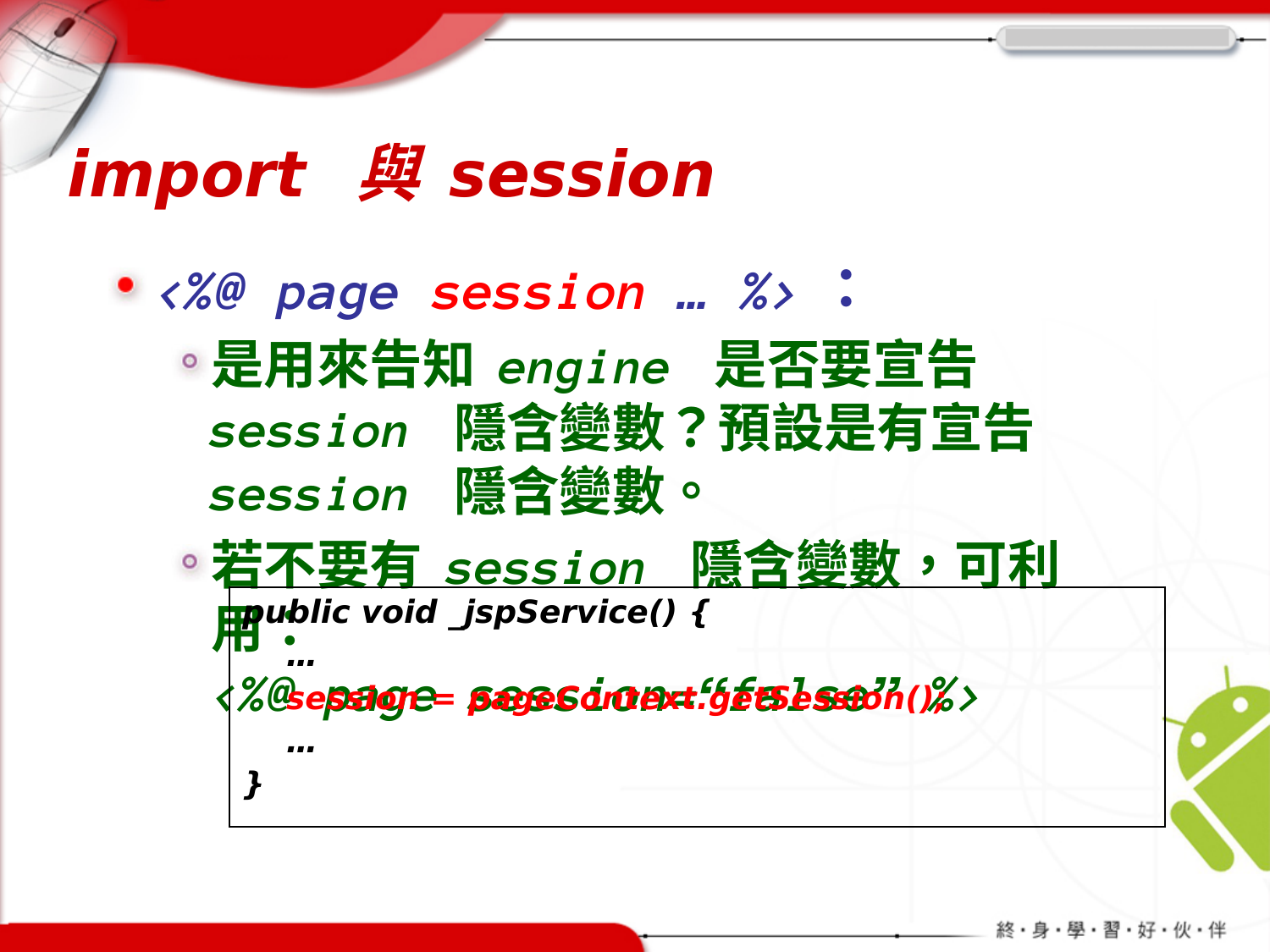

# import 與 session
<%@ page session … %>：
是用來告知 engine 是否要宣告 session 隱含變數？預設是有宣告 session 隱含變數。
若不要有 session 隱含變數，可利用：
<%@ page session=“false” %>
| public void \_jspService() { … session = pageContext.getSession(); … } |
| --- |